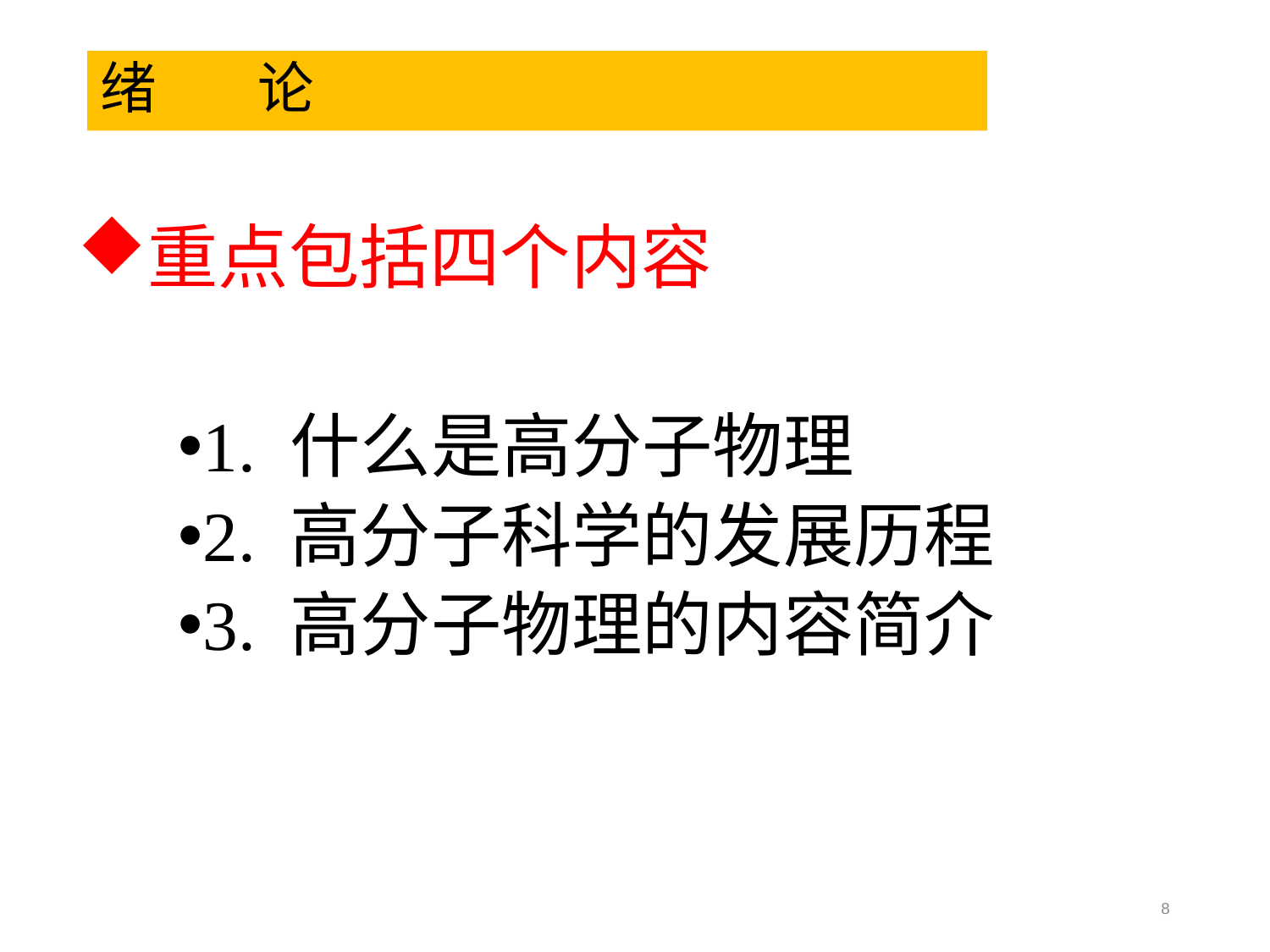

# 绪        论
重点包括四个内容
1. 什么是高分子物理
2. 高分子科学的发展历程
3. 高分子物理的内容简介
8